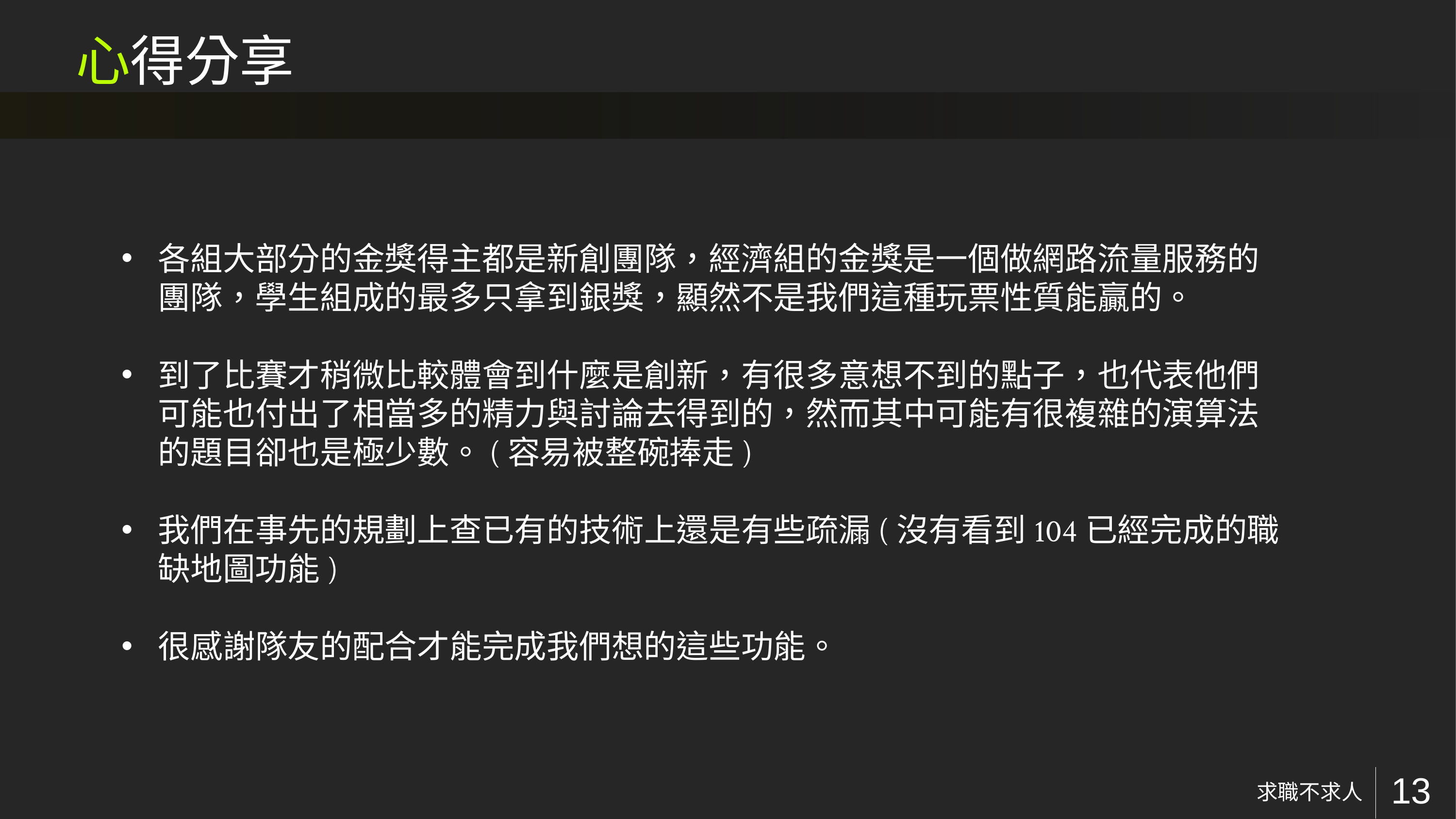

# 心得分享

各組大部分的金獎得主都是新創團隊，經濟組的金獎是一個做網路流量服務的團隊，學生組成的最多只拿到銀獎，顯然不是我們這種玩票性質能贏的。

到了比賽才稍微比較體會到什麼是創新，有很多意想不到的點子，也代表他們可能也付出了相當多的精力與討論去得到的，然而其中可能有很複雜的演算法的題目卻也是極少數。(容易被整碗捧走)

我們在事先的規劃上查已有的技術上還是有些疏漏(沒有看到104已經完成的職缺地圖功能)

很感謝隊友的配合才能完成我們想的這些功能。

求職不求人
13